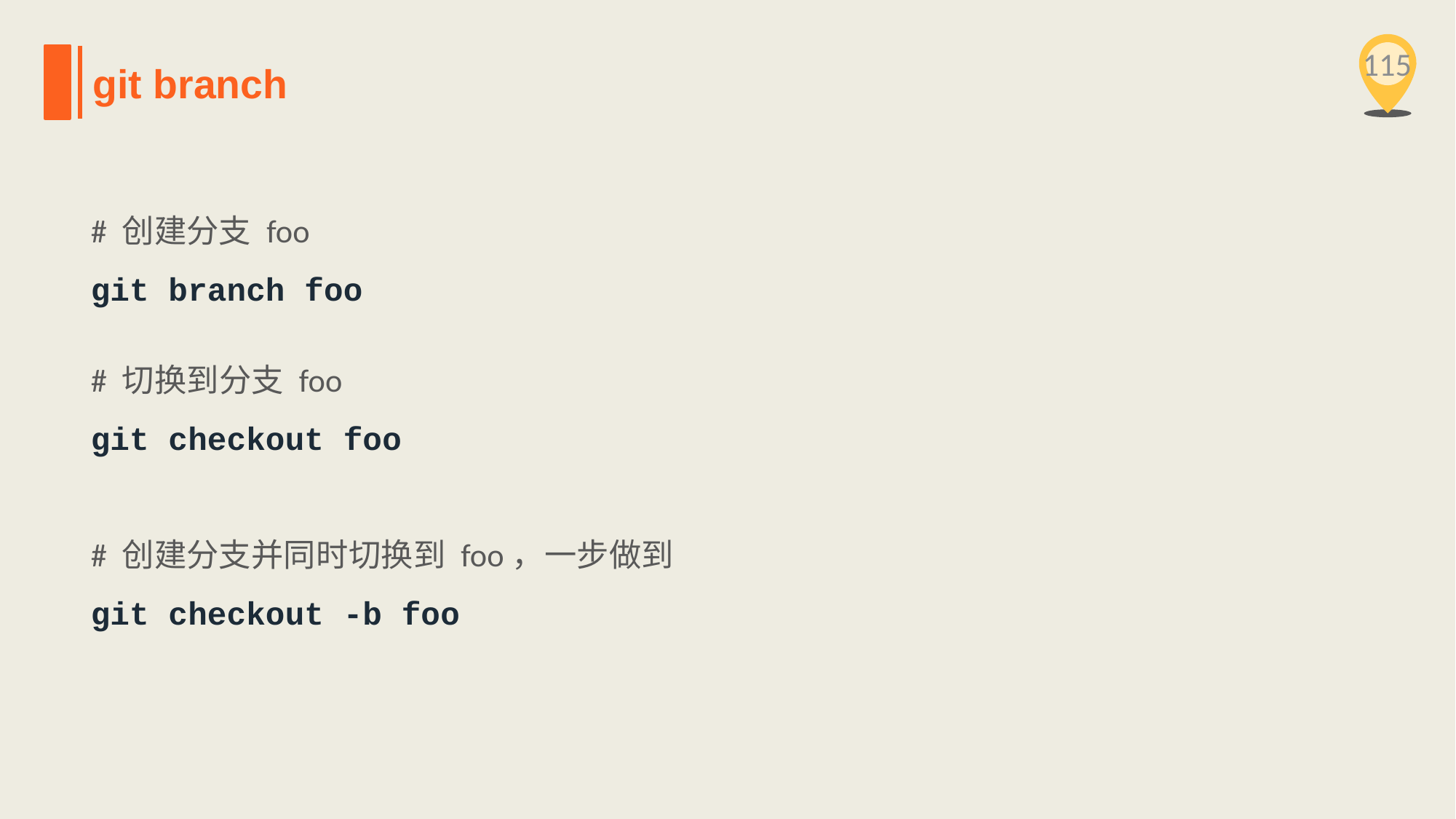

115

git branch
# 创建分支 foo
git branch foo

# 切换到分支 foo
git checkout foo

# 创建分支并同时切换到 foo，一步做到
git checkout -b foo